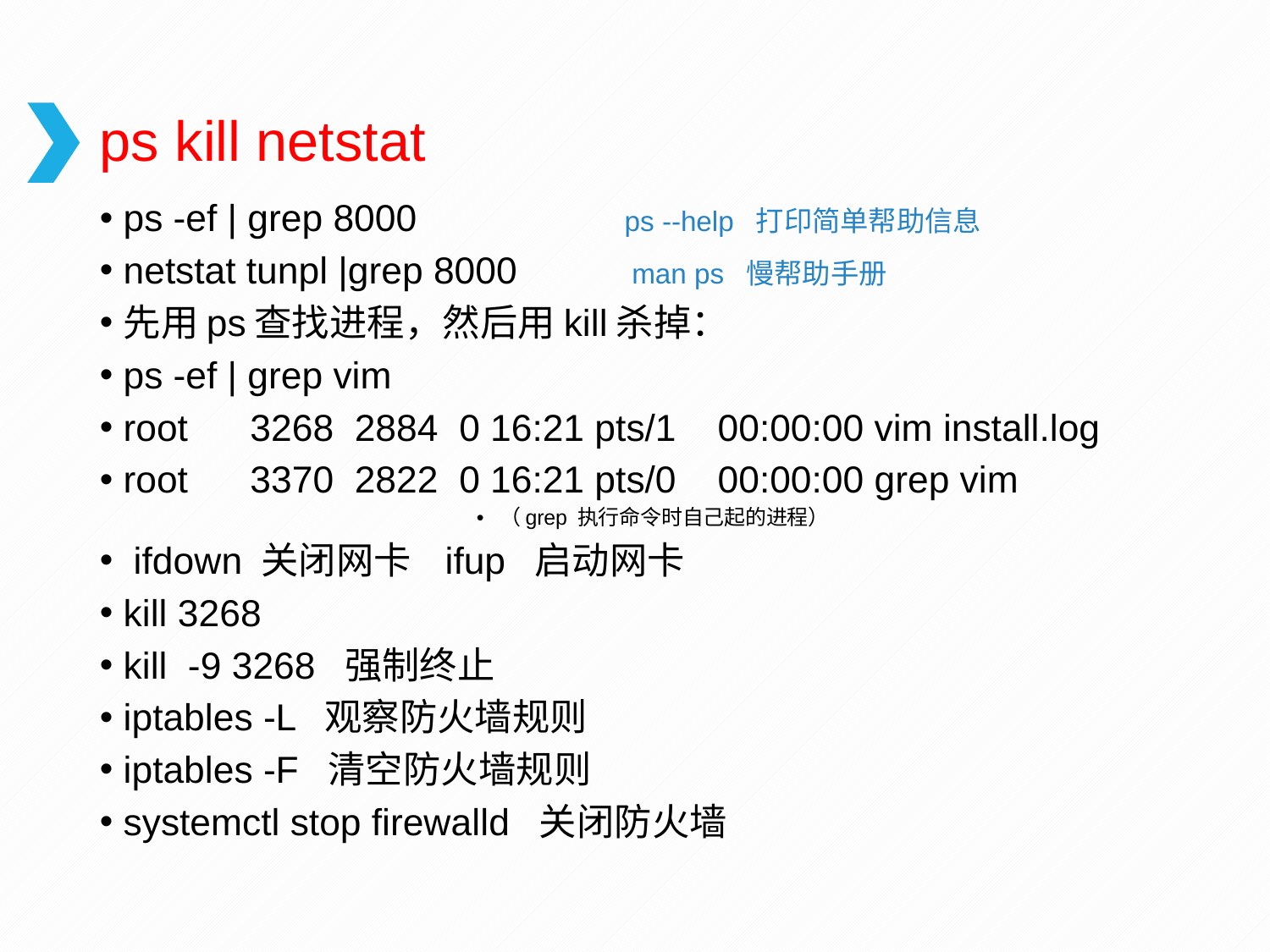

# ps kill netstat
ps -ef | grep 8000                    ps --help  打印简单帮助信息
netstat tunpl |grep 8000           man ps  慢帮助手册
先用ps查找进程，然后用kill杀掉：
ps -ef | grep vim
root      3268  2884  0 16:21 pts/1    00:00:00 vim install.log
root      3370  2822  0 16:21 pts/0    00:00:00 grep vim
（grep 执行命令时自己起的进程）
 ifdown 关闭网卡   ifup  启动网卡
kill 3268
kill  -9 3268  强制终止
iptables -L  观察防火墙规则
iptables -F  清空防火墙规则
systemctl stop firewalld  关闭防火墙